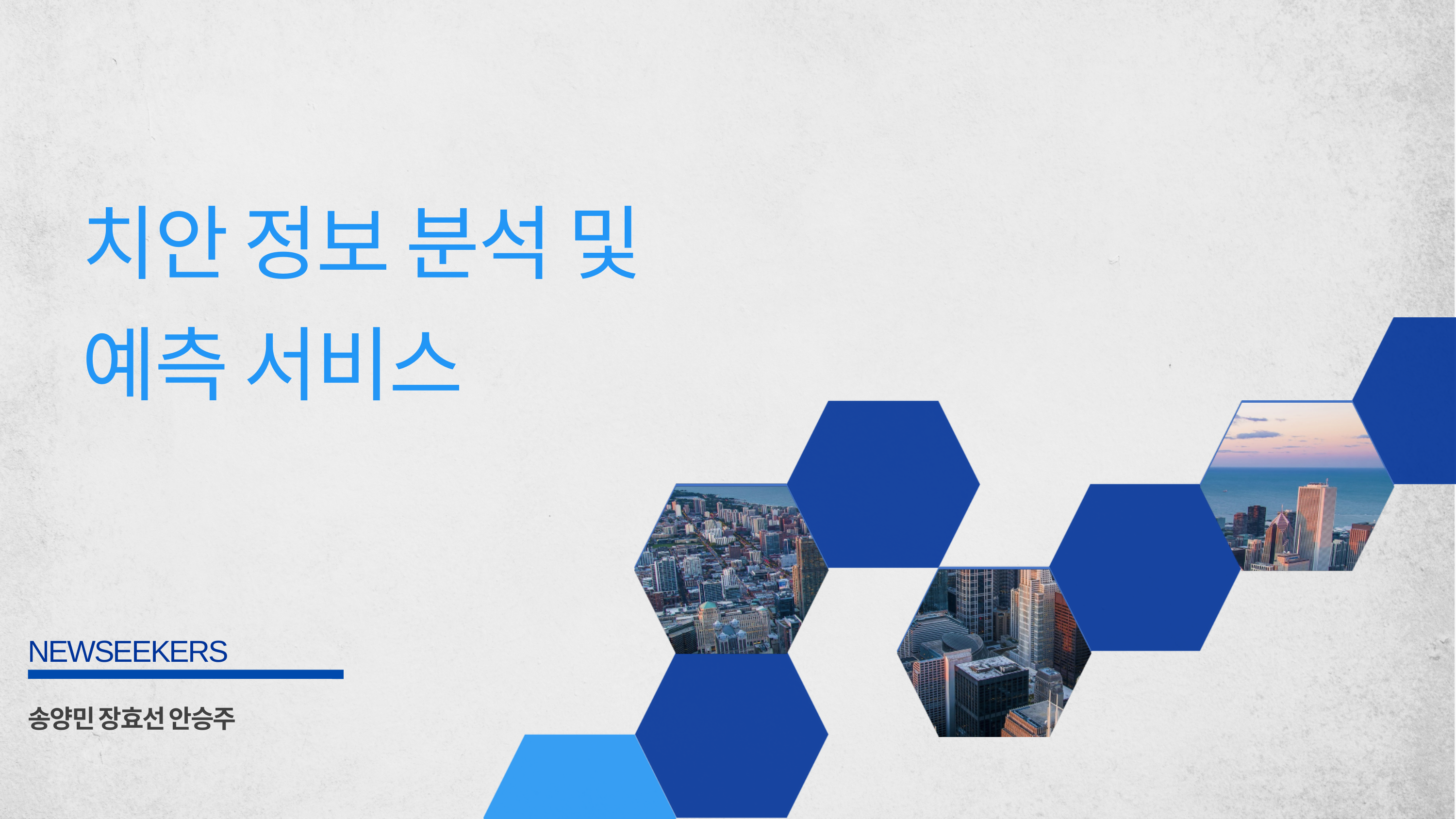

치안 정보 분석 및
예측 서비스

NEWSEEKERS

송양민 장효선 안승주